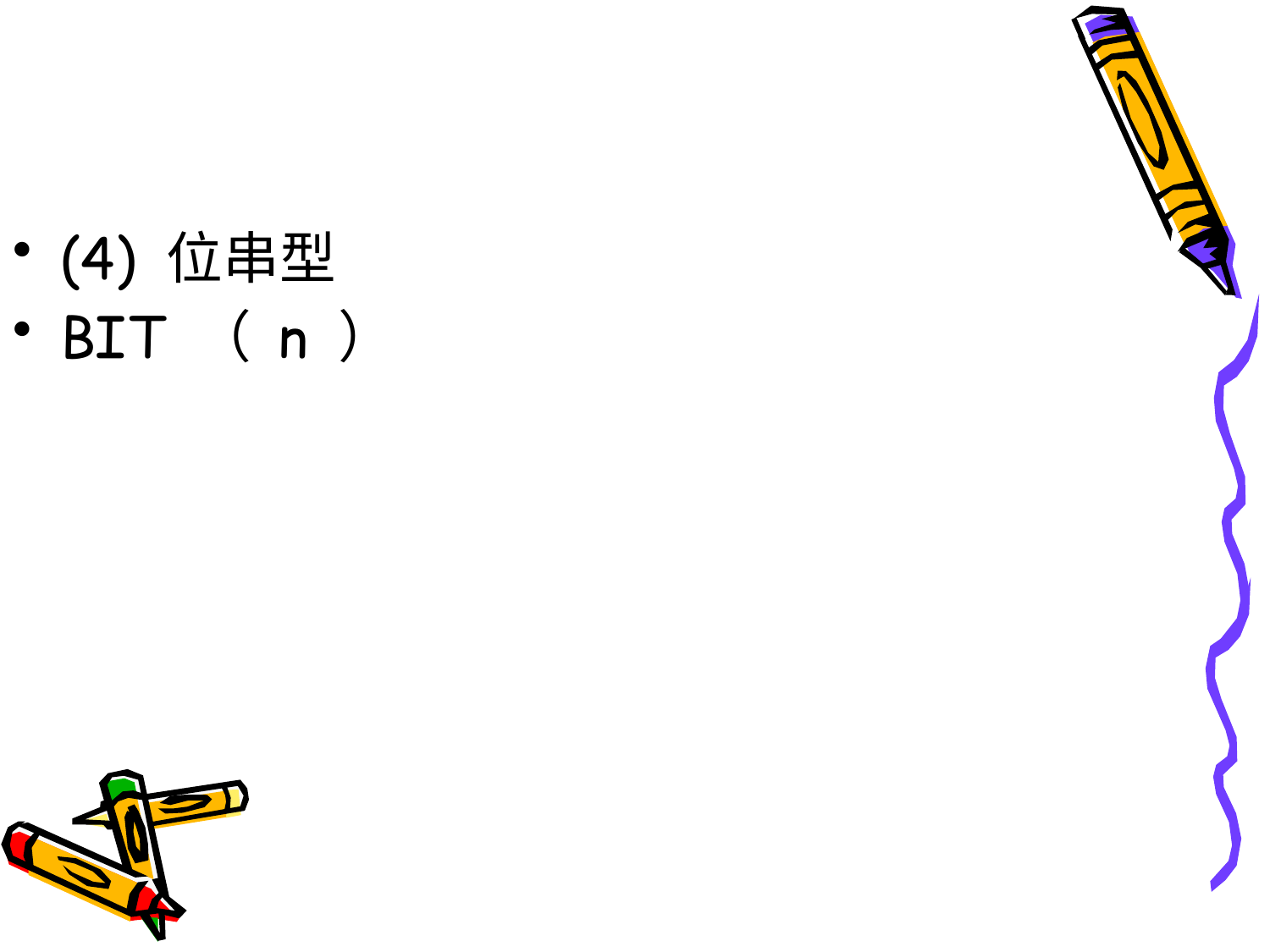

#
(4) 位串型
BIT （ n ）